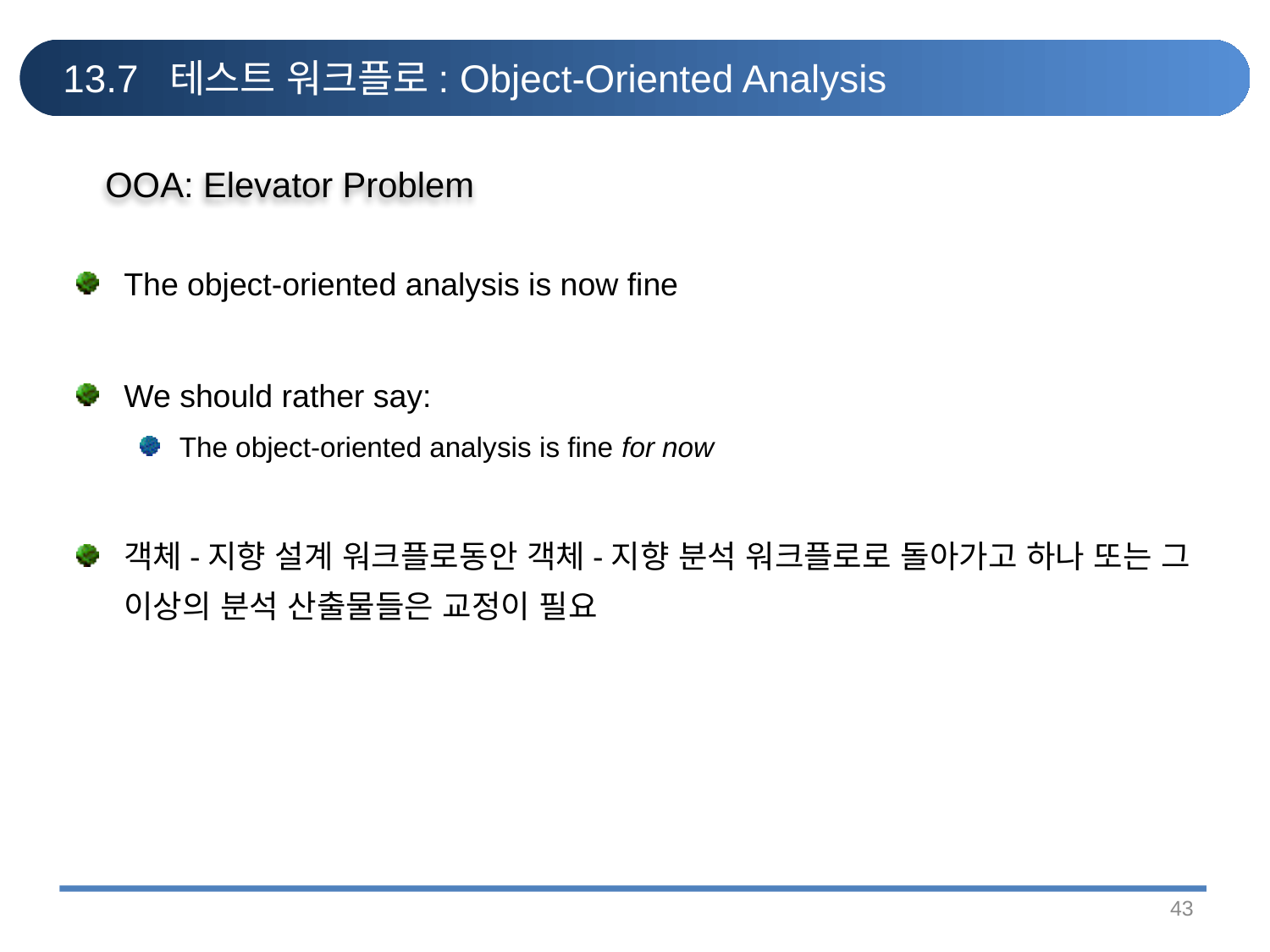

# 13.7  테스트 워크플로: Object-Oriented Analysis
OOA: Elevator Problem
The object-oriented analysis is now fine

We should rather say:
The object-oriented analysis is fine for now

객체-지향 설계 워크플로동안 객체-지향 분석 워크플로로 돌아가고 하나 또는 그 이상의 분석 산출물들은 교정이 필요
43